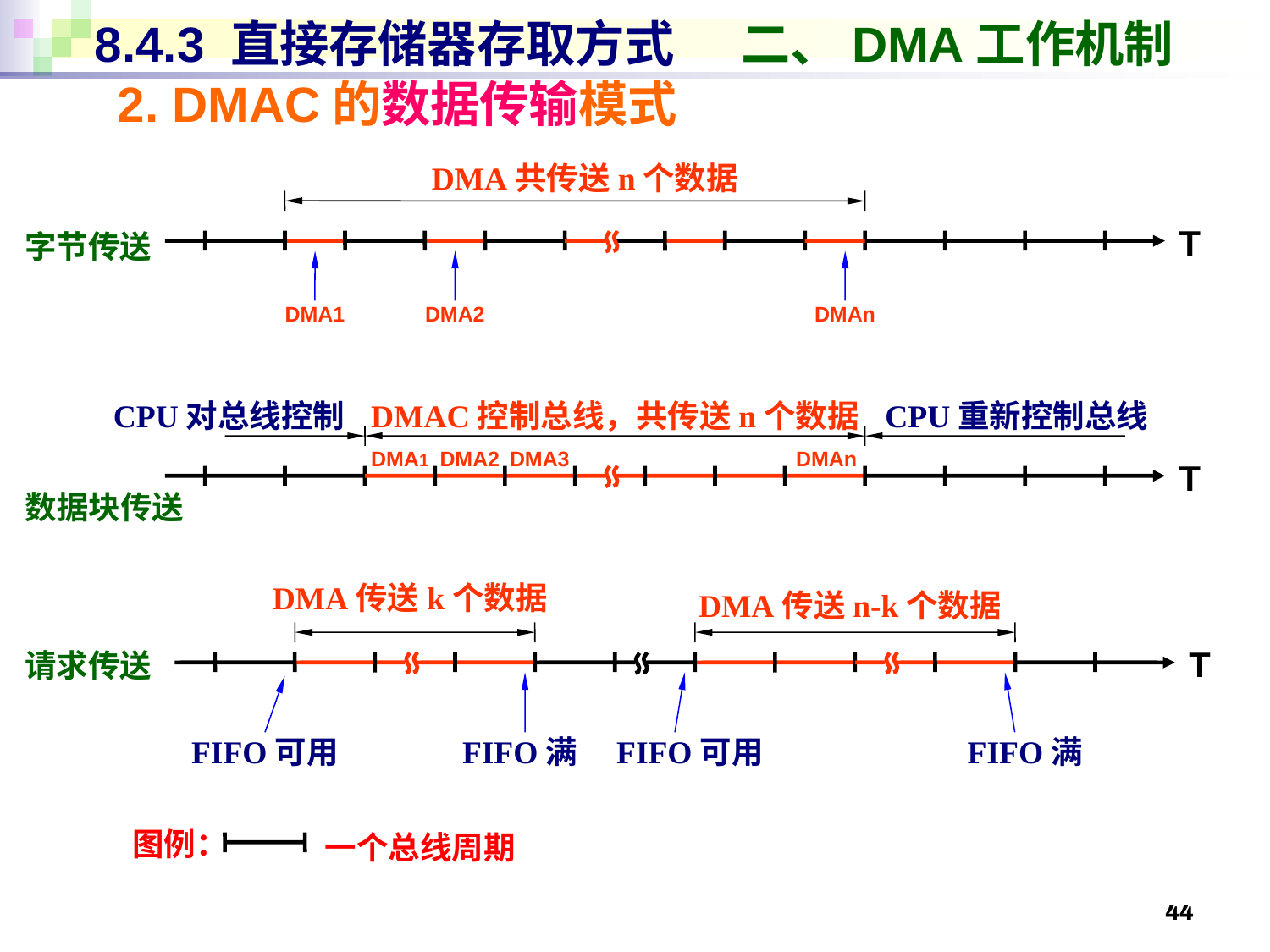

# 8.4.3 直接存储器存取方式      二、DMA工作机制
2. DMAC的数据传输模式
DMA共传送n个数据

T
字节传送

DMA1
DMA2
DMAn
CPU对总线控制
DMAC控制总线，共传送n个数据
CPU重新控制总线

DMA1
DMA2
DMA3
DMAn
T

数据块传送
DMA传送k个数据
DMA传送n-k个数据

T
请求传送

FIFO可用
FIFO满
FIFO可用
FIFO满
图例：
一个总线周期

44